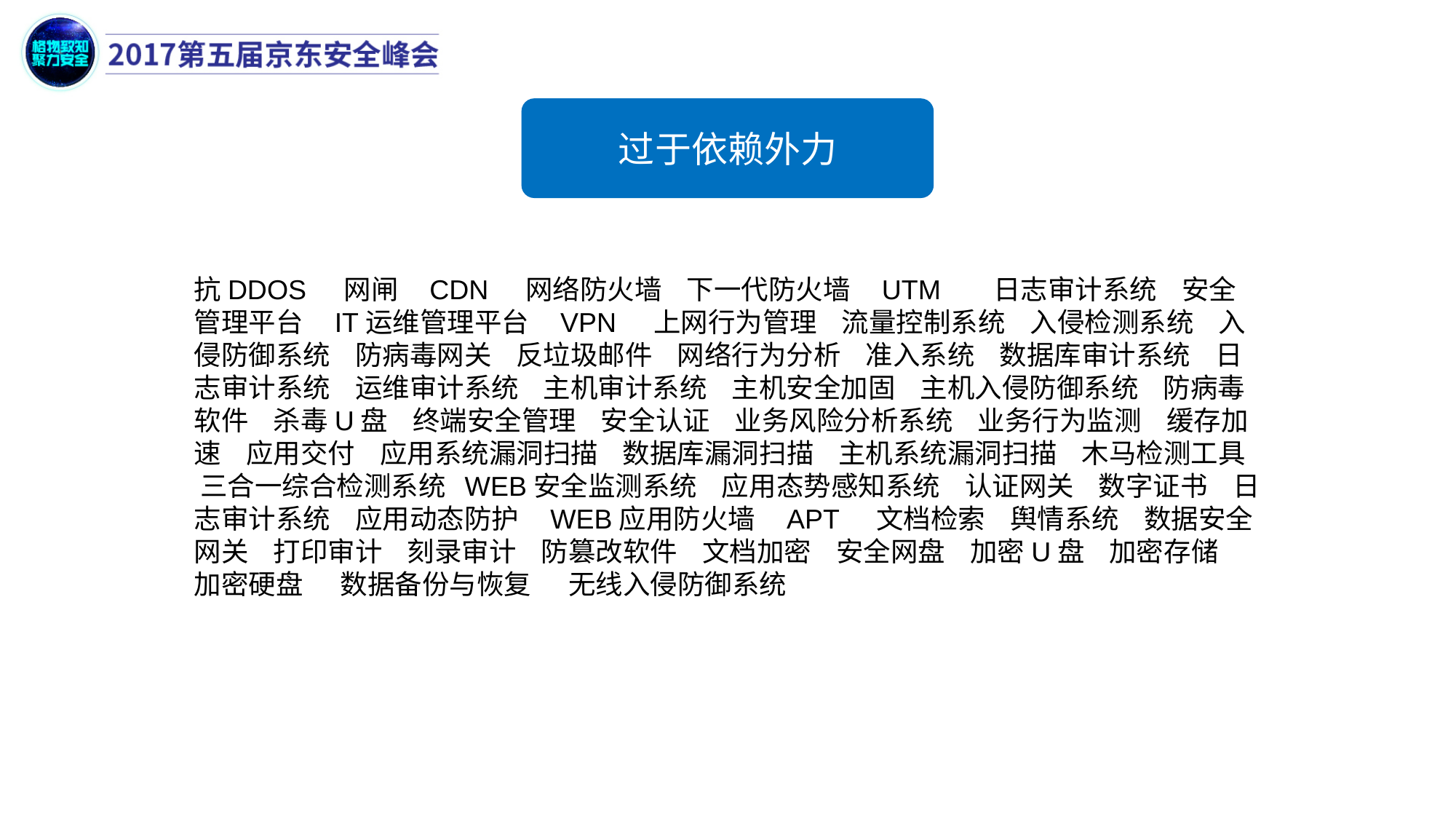

过于依赖外力
抗DDOS    网闸    CDN    网络防火墙    下一代防火墙    UTM      日志审计系统    安全管理平台    IT运维管理平台    VPN    上网行为管理    流量控制系统    入侵检测系统    入侵防御系统    防病毒网关    反垃圾邮件    网络行为分析    准入系统    数据库审计系统    日志审计系统    运维审计系统    主机审计系统    主机安全加固    主机入侵防御系统    防病毒软件    杀毒U盘    终端安全管理    安全认证    业务风险分析系统    业务行为监测    缓存加速    应用交付    应用系统漏洞扫描    数据库漏洞扫描    主机系统漏洞扫描    木马检测工具    三合一综合检测系统  WEB安全监测系统    应用态势感知系统    认证网关    数字证书    日志审计系统    应用动态防护    WEB应用防火墙    APT    文档检索    舆情系统    数据安全网关    打印审计    刻录审计    防篡改软件    文档加密    安全网盘    加密U盘    加密存储    加密硬盘      数据备份与恢复      无线入侵防御系统